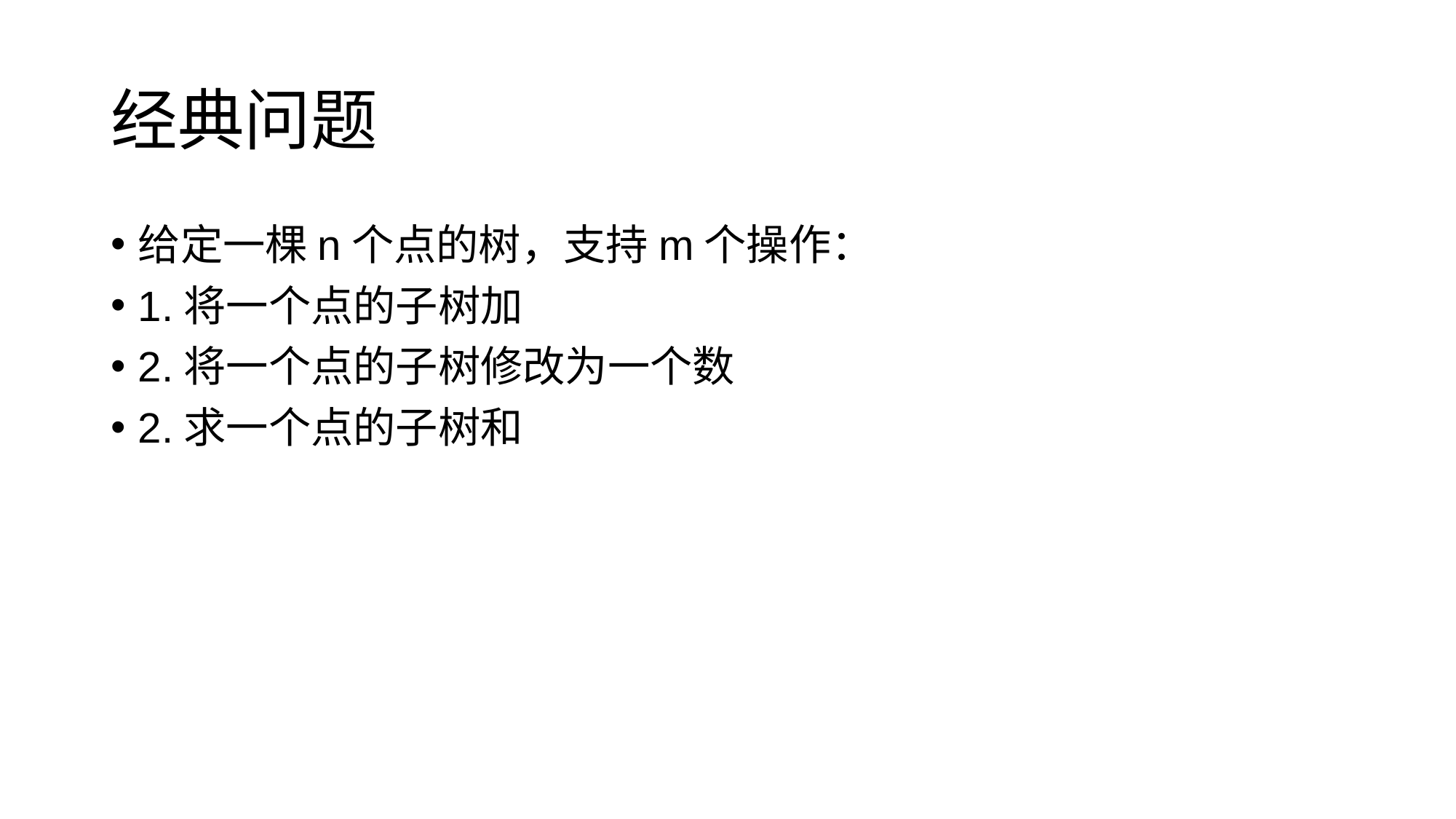

# 经典问题
给定一棵n个点的树，支持m个操作：
1.将一个点的子树加
2.将一个点的子树修改为一个数
2.求一个点的子树和